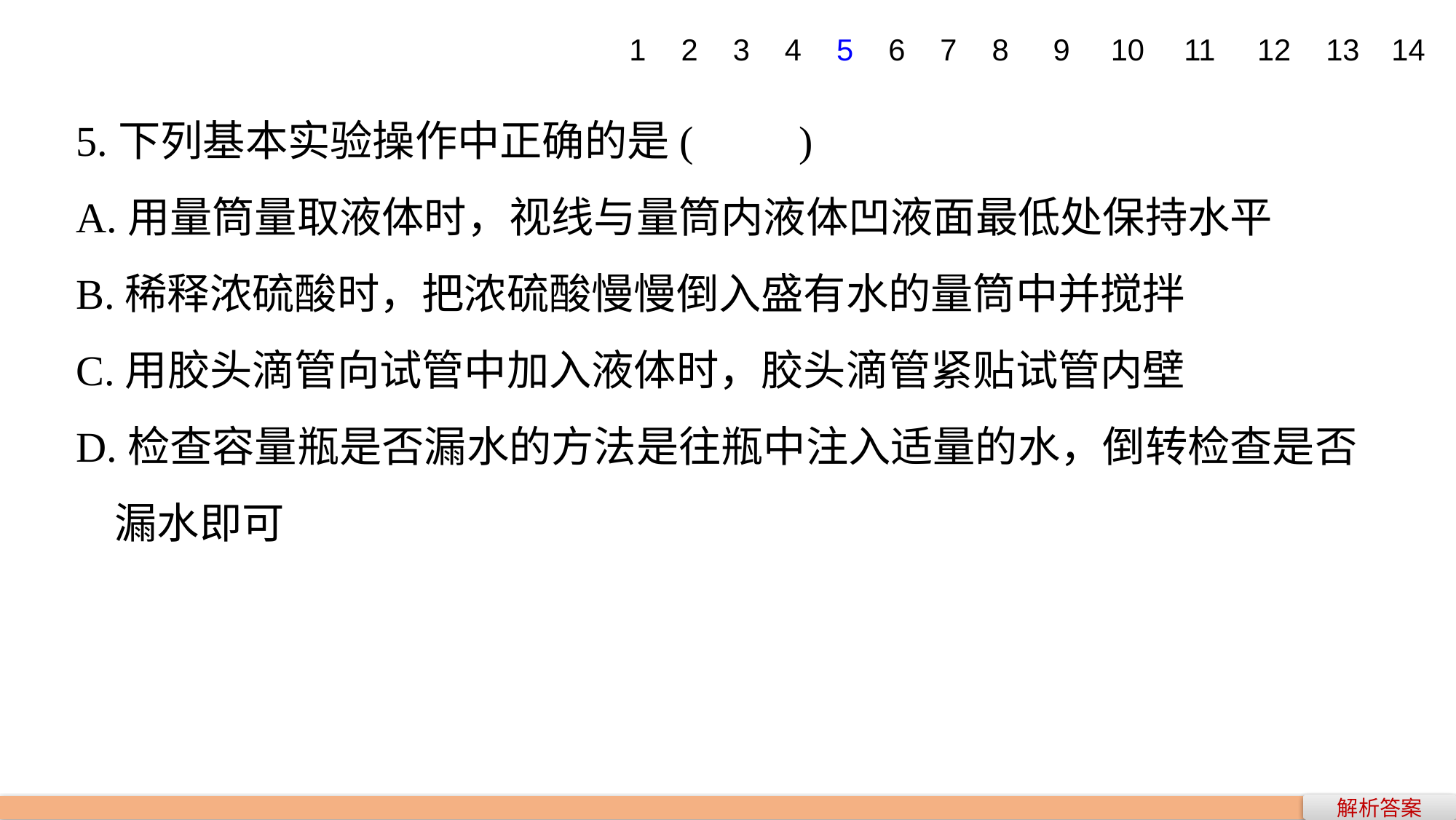

1
2
3
4
5
6
7
8
9
10
11
12
13
14
5.下列基本实验操作中正确的是(　　)
A.用量筒量取液体时，视线与量筒内液体凹液面最低处保持水平
B.稀释浓硫酸时，把浓硫酸慢慢倒入盛有水的量筒中并搅拌
C.用胶头滴管向试管中加入液体时，胶头滴管紧贴试管内壁
D.检查容量瓶是否漏水的方法是往瓶中注入适量的水，倒转检查是否
   漏水即可
解析答案